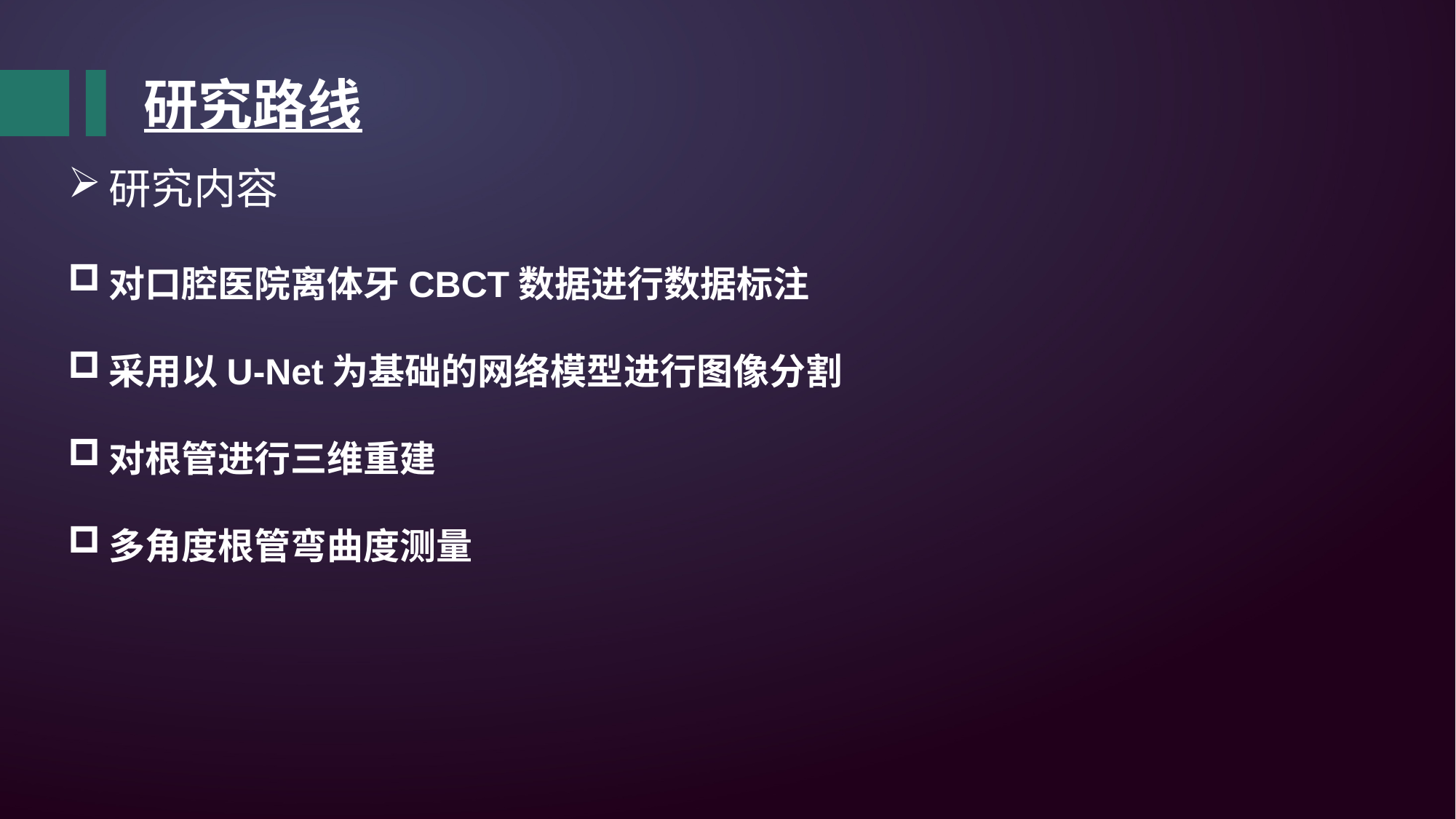

研究路线

研究内容
对口腔医院离体牙CBCT数据进行数据标注
采用以U-Net为基础的网络模型进行图像分割
对根管进行三维重建
多角度根管弯曲度测量